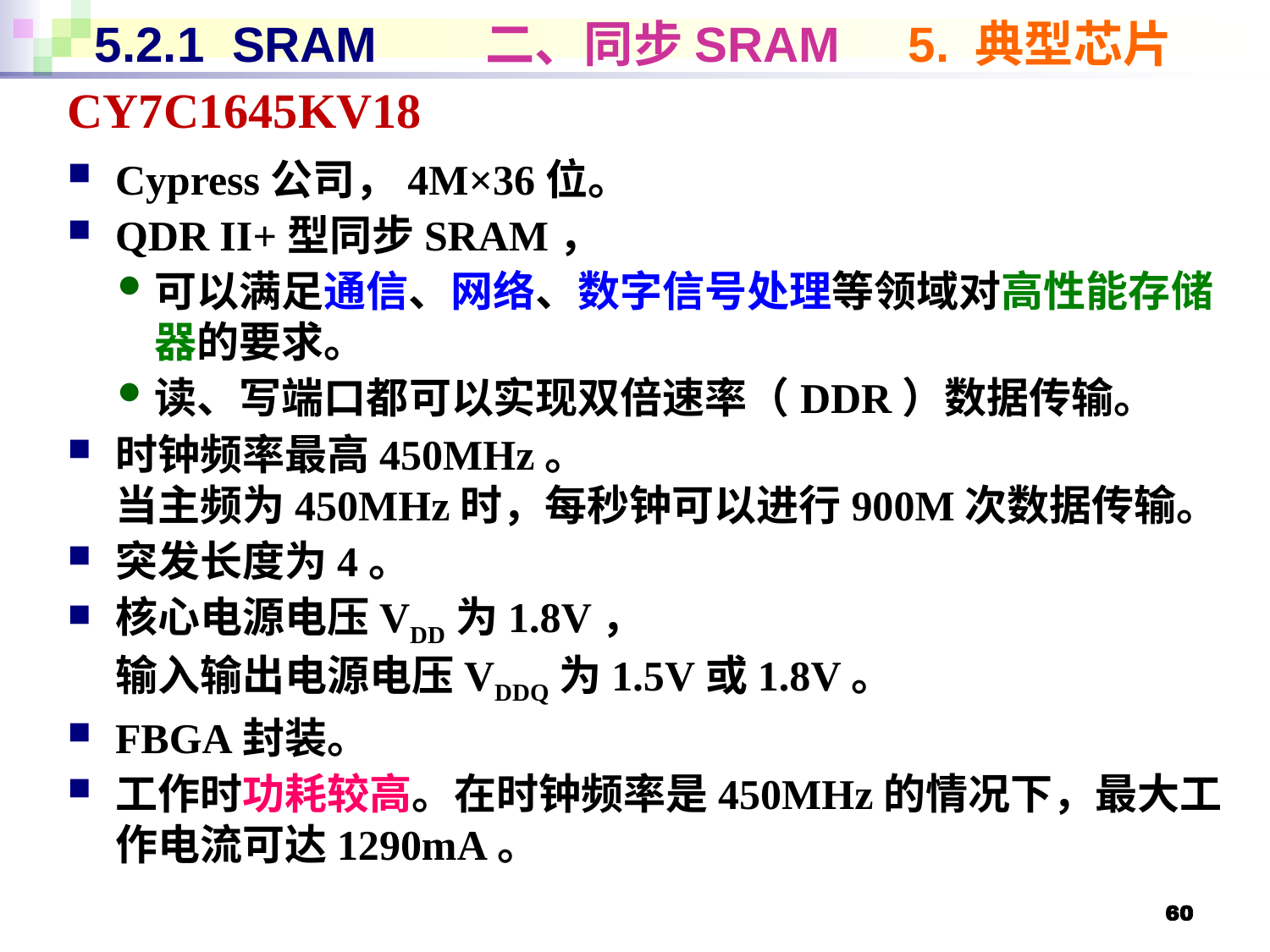

# 5.2.1  SRAM       二、同步SRAM     5. 典型芯片
CY7C1645KV18
Cypress公司，4M×36位。
QDR II+型同步SRAM，
可以满足通信、网络、数字信号处理等领域对高性能存储器的要求。
读、写端口都可以实现双倍速率（DDR）数据传输。
时钟频率最高450MHz。
当主频为450MHz时，每秒钟可以进行900M次数据传输。
突发长度为4。
核心电源电压VDD为1.8V，
输入输出电源电压VDDQ为1.5V或1.8V。
FBGA封装。
工作时功耗较高。在时钟频率是450MHz的情况下，最大工作电流可达1290mA。

60